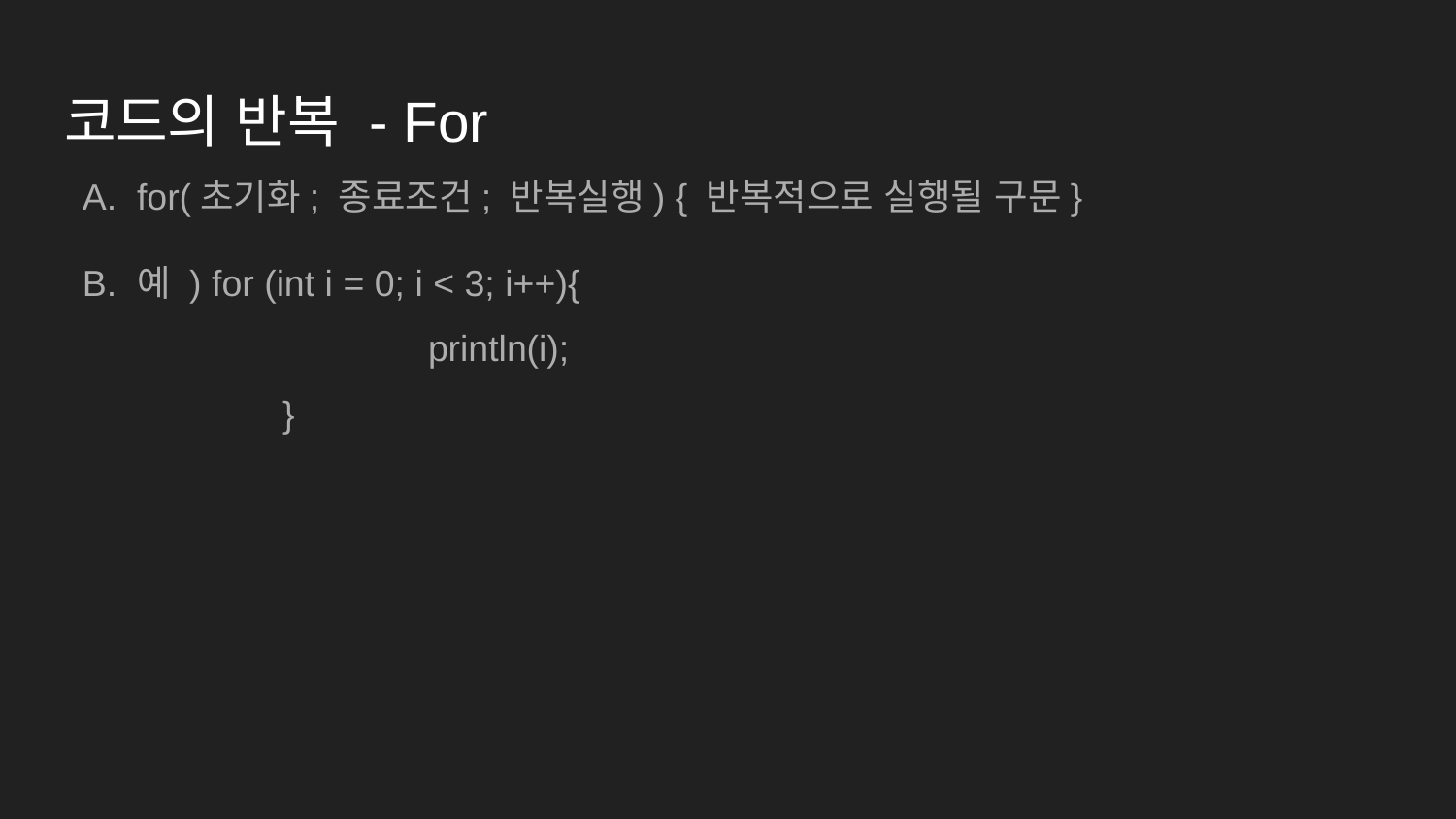

# 코드의 반복 - For
for(초기화; 종료조건; 반복실행) { 반복적으로 실행될 구문}
예 ) for (int i = 0; i < 3; i++){
		println(i);
	}